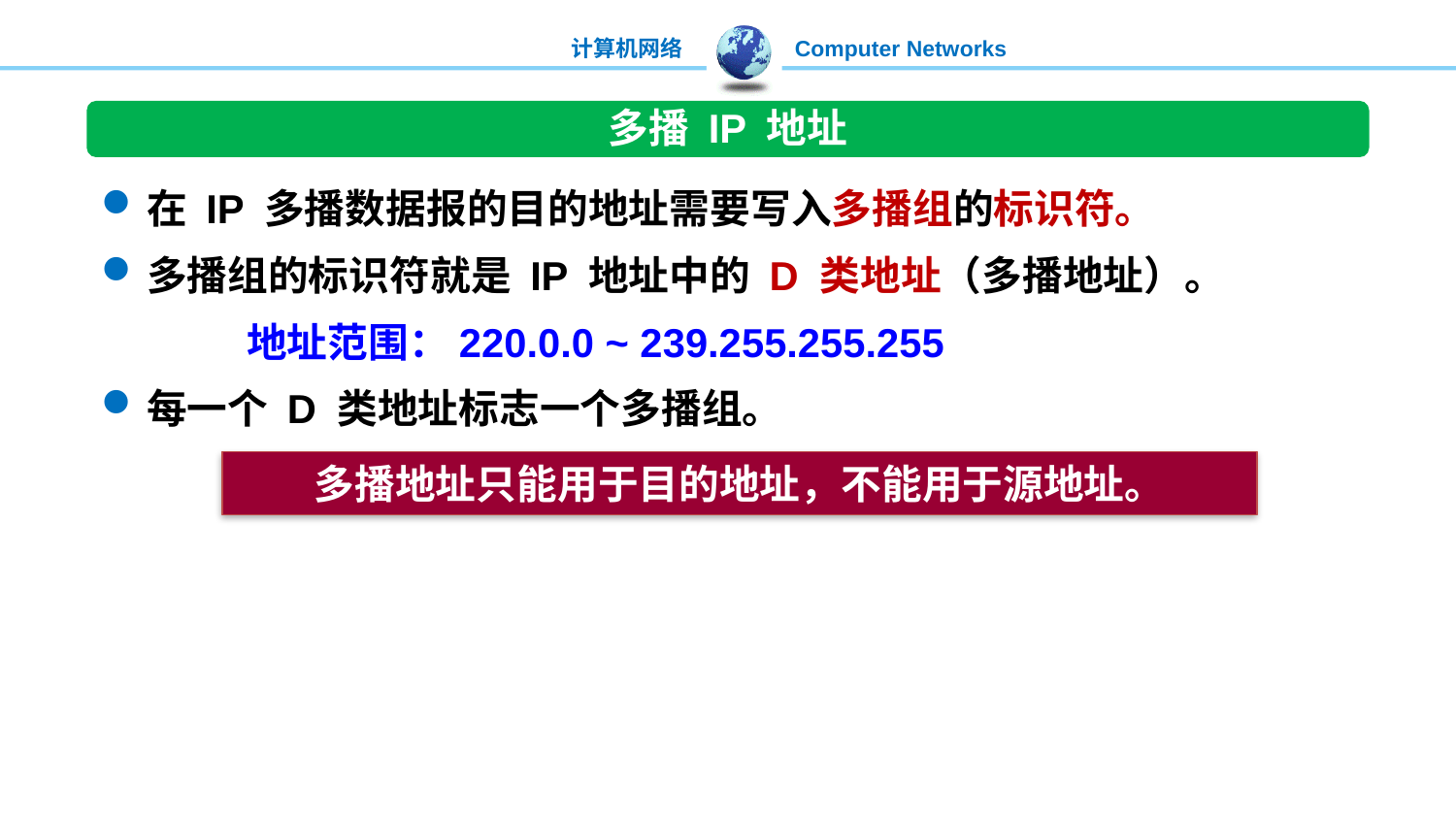

多播 IP 地址

在 IP 多播数据报的目的地址需要写入多播组的标识符。
多播组的标识符就是 IP 地址中的 D 类地址（多播地址）。
	地址范围：220.0.0 ~ 239.255.255.255
每一个 D 类地址标志一个多播组。
多播地址只能用于目的地址，不能用于源地址。